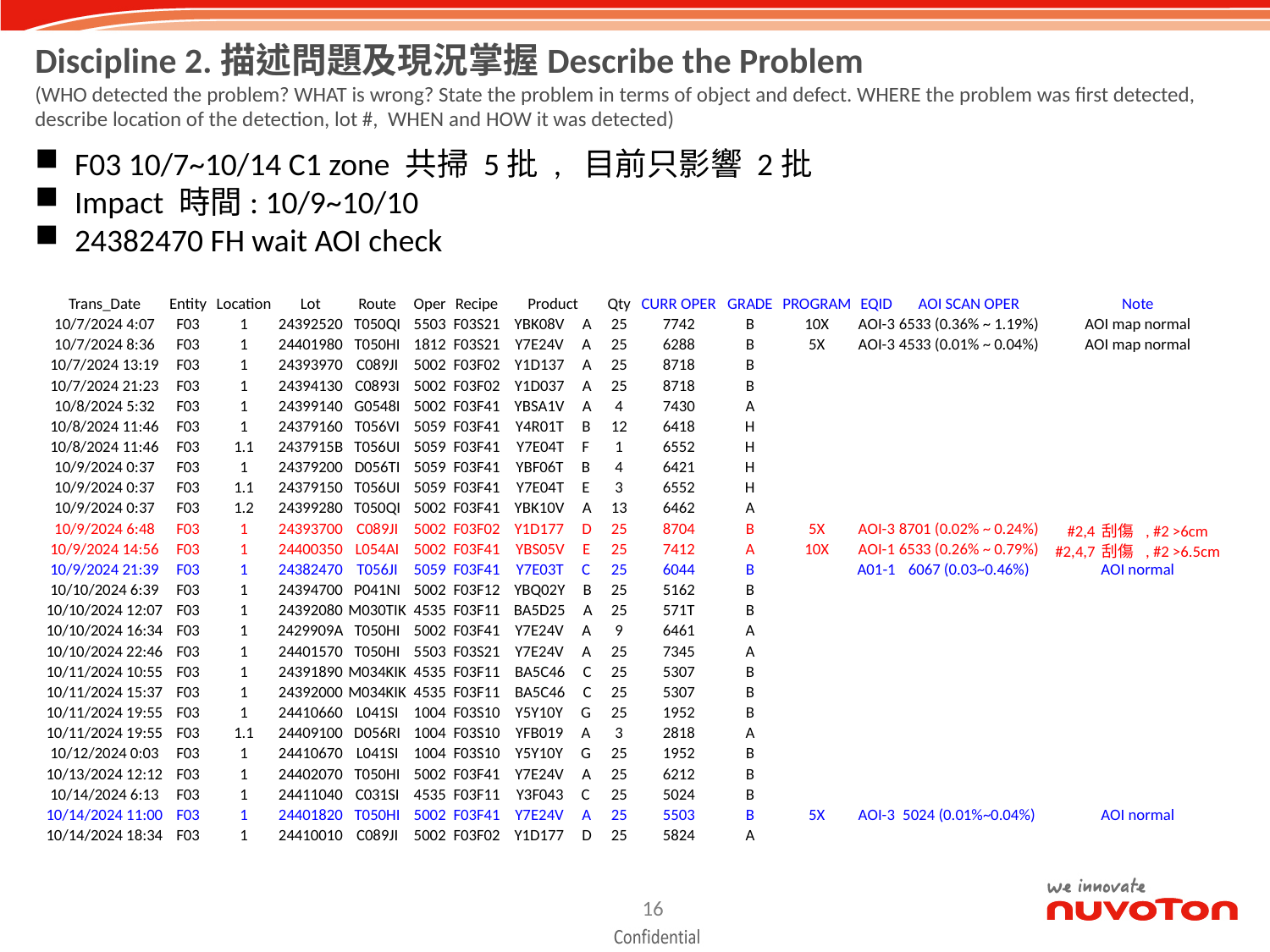

Discipline 2.描述問題及現況掌握Describe the Problem
(WHO detected the problem? WHAT is wrong? State the problem in terms of object and defect. WHERE the problem was first detected, describe location of the detection, lot #,  WHEN and HOW it was detected)
F03 10/7~10/14 C1 zone 共掃 5批 ,  目前只影響 2批
Impact 時間: 10/9~10/10
24382470 FH wait AOI check
| Trans\_Date | Entity | Location | Lot | Route | Oper | Recipe | Product | Qty | CURR OPER | GRADE | PROGRAM | EQID | AOI SCAN OPER | Note |
| --- | --- | --- | --- | --- | --- | --- | --- | --- | --- | --- | --- | --- | --- | --- |
| 10/7/2024 4:07 | F03 | 1 | 24392520 | T050QI | 5503 | F03S21 | YBK08V A | 25 | 7742 | B | 10X | AOI-3 | 6533 (0.36% ~ 1.19%) | AOI map normal |
| 10/7/2024 8:36 | F03 | 1 | 24401980 | T050HI | 1812 | F03S21 | Y7E24V A | 25 | 6288 | B | 5X | AOI-3 | 4533 (0.01% ~ 0.04%) | AOI map normal |
| 10/7/2024 13:19 | F03 | 1 | 24393970 | C089JI | 5002 | F03F02 | Y1D137 A | 25 | 8718 | B |  |  |  |  |
| 10/7/2024 21:23 | F03 | 1 | 24394130 | C0893I | 5002 | F03F02 | Y1D037 A | 25 | 8718 | B |  |  |  |  |
| 10/8/2024 5:32 | F03 | 1 | 24399140 | G0548I | 5002 | F03F41 | YBSA1V A | 4 | 7430 | A |  |  |  |  |
| 10/8/2024 11:46 | F03 | 1 | 24379160 | T056VI | 5059 | F03F41 | Y4R01T B | 12 | 6418 | H |  |  |  |  |
| 10/8/2024 11:46 | F03 | 1.1 | 2437915B | T056UI | 5059 | F03F41 | Y7E04T F | 1 | 6552 | H |  |  |  |  |
| 10/9/2024 0:37 | F03 | 1 | 24379200 | D056TI | 5059 | F03F41 | YBF06T B | 4 | 6421 | H |  |  |  |  |
| 10/9/2024 0:37 | F03 | 1.1 | 24379150 | T056UI | 5059 | F03F41 | Y7E04T E | 3 | 6552 | H |  |  |  |  |
| 10/9/2024 0:37 | F03 | 1.2 | 24399280 | T050QI | 5002 | F03F41 | YBK10V A | 13 | 6462 | A |  |  |  |  |
| 10/9/2024 6:48 | F03 | 1 | 24393700 | C089JI | 5002 | F03F02 | Y1D177 D | 25 | 8704 | B | 5X | AOI-3 | 8701 (0.02% ~ 0.24%) | #2,4 刮傷 , #2 >6cm |
| 10/9/2024 14:56 | F03 | 1 | 24400350 | L054AI | 5002 | F03F41 | YBS05V E | 25 | 7412 | A | 10X | AOI-1 | 6533 (0.26% ~ 0.79%) | #2,4,7 刮傷 , #2 >6.5cm |
| 10/9/2024 21:39 | F03 | 1 | 24382470 | T056JI | 5059 | F03F41 | Y7E03T C | 25 | 6044 | B |  | A01-1 | 6067 (0.03~0.46%) | AOI normal |
| 10/10/2024 6:39 | F03 | 1 | 24394700 | P041NI | 5002 | F03F12 | YBQ02Y B | 25 | 5162 | B |  |  |  |  |
| 10/10/2024 12:07 | F03 | 1 | 24392080 | M030TIK | 4535 | F03F11 | BA5D25 A | 25 | 571T | B |  |  |  |  |
| 10/10/2024 16:34 | F03 | 1 | 2429909A | T050HI | 5002 | F03F41 | Y7E24V A | 9 | 6461 | A |  |  |  |  |
| 10/10/2024 22:46 | F03 | 1 | 24401570 | T050HI | 5503 | F03S21 | Y7E24V A | 25 | 7345 | A |  |  |  |  |
| 10/11/2024 10:55 | F03 | 1 | 24391890 | M034KIK | 4535 | F03F11 | BA5C46 C | 25 | 5307 | B |  |  |  |  |
| 10/11/2024 15:37 | F03 | 1 | 24392000 | M034KIK | 4535 | F03F11 | BA5C46 C | 25 | 5307 | B |  |  |  |  |
| 10/11/2024 19:55 | F03 | 1 | 24410660 | L041SI | 1004 | F03S10 | Y5Y10Y G | 25 | 1952 | B |  |  |  |  |
| 10/11/2024 19:55 | F03 | 1.1 | 24409100 | D056RI | 1004 | F03S10 | YFB019 A | 3 | 2818 | A |  |  |  |  |
| 10/12/2024 0:03 | F03 | 1 | 24410670 | L041SI | 1004 | F03S10 | Y5Y10Y G | 25 | 1952 | B |  |  |  |  |
| 10/13/2024 12:12 | F03 | 1 | 24402070 | T050HI | 5002 | F03F41 | Y7E24V A | 25 | 6212 | B |  |  |  |  |
| 10/14/2024 6:13 | F03 | 1 | 24411040 | C031SI | 4535 | F03F11 | Y3F043 C | 25 | 5024 | B |  |  |  |  |
| 10/14/2024 11:00 | F03 | 1 | 24401820 | T050HI | 5002 | F03F41 | Y7E24V A | 25 | 5503 | B | 5X | AOI-3 | 5024 (0.01%~0.04%) | AOI normal |
| 10/14/2024 18:34 | F03 | 1 | 24410010 | C089JI | 5002 | F03F02 | Y1D177 D | 25 | 5824 | A |  |  |  |  |
16